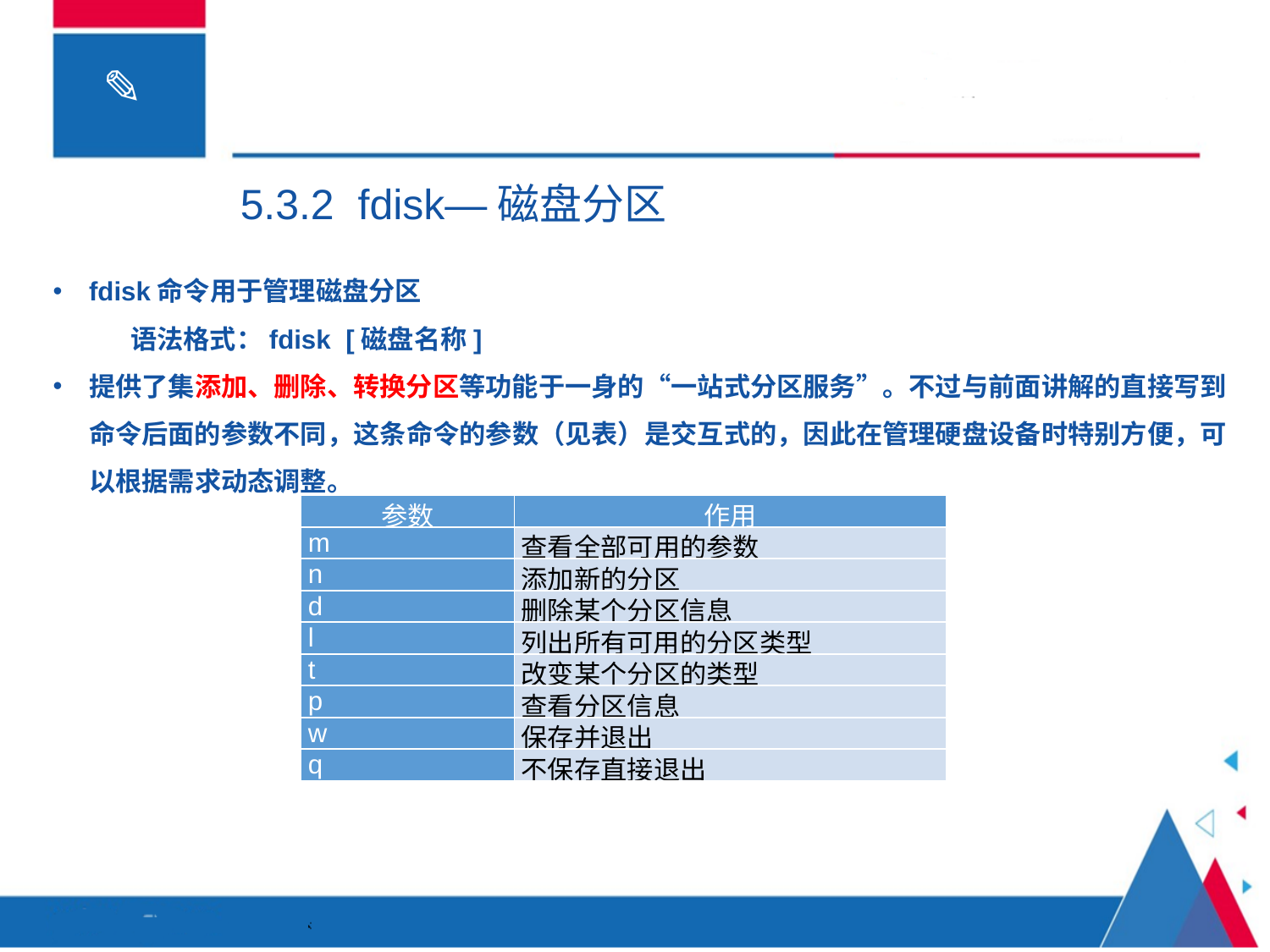

5.3.2  fdisk—磁盘分区
fdisk命令用于管理磁盘分区
            语法格式：fdisk  [磁盘名称]
提供了集添加、删除、转换分区等功能于一身的“一站式分区服务”。不过与前面讲解的直接写到命令后面的参数不同，这条命令的参数（见表）是交互式的，因此在管理硬盘设备时特别方便，可以根据需求动态调整。

| 参数 | 作用 |
| --- | --- |
| m | 查看全部可用的参数 |
| n | 添加新的分区 |
| d | 删除某个分区信息 |
| l | 列出所有可用的分区类型 |
| t | 改变某个分区的类型 |
| p | 查看分区信息 |
| w | 保存并退出 |
| q | 不保存直接退出 |